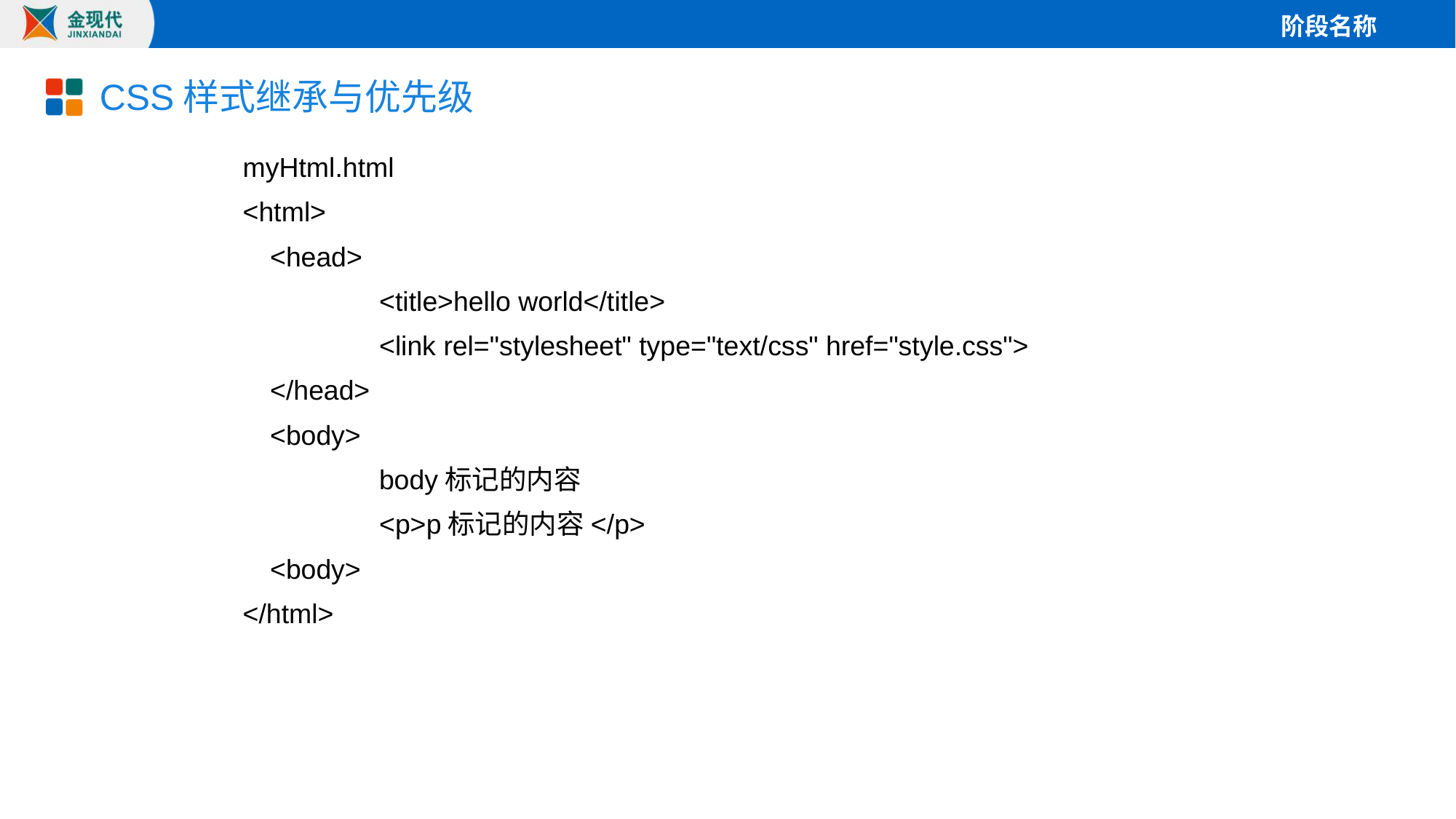

# CSS样式继承与优先级
myHtml.html
<html>
	<head>
		<title>hello world</title>
		<link rel="stylesheet" type="text/css" href="style.css">
	</head>
	<body>
		body标记的内容
		<p>p标记的内容</p>
	<body>
</html>